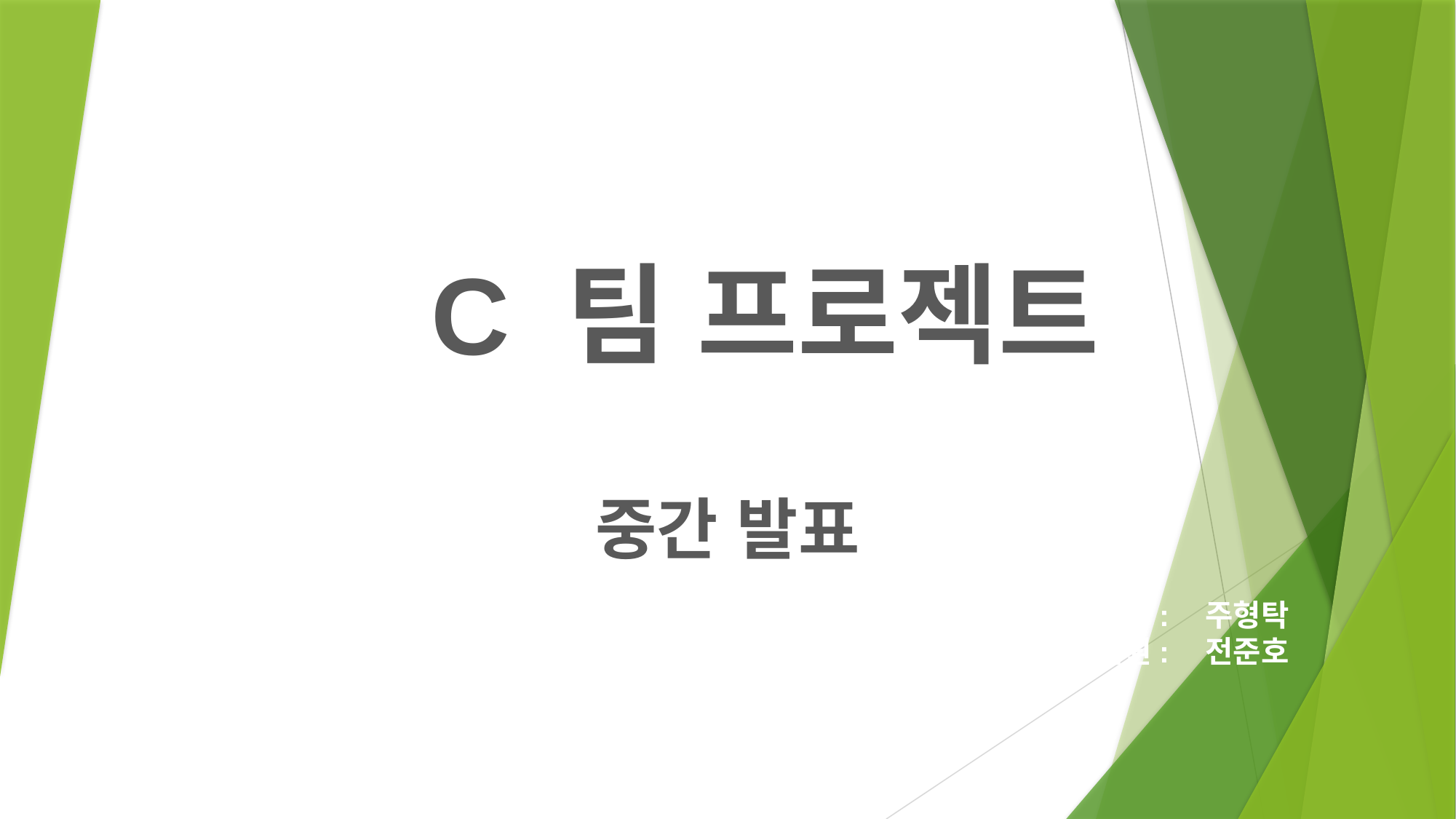

# C 팀 프로젝트
중간 발표
팀장: 	주형탁
팀원:	전준호